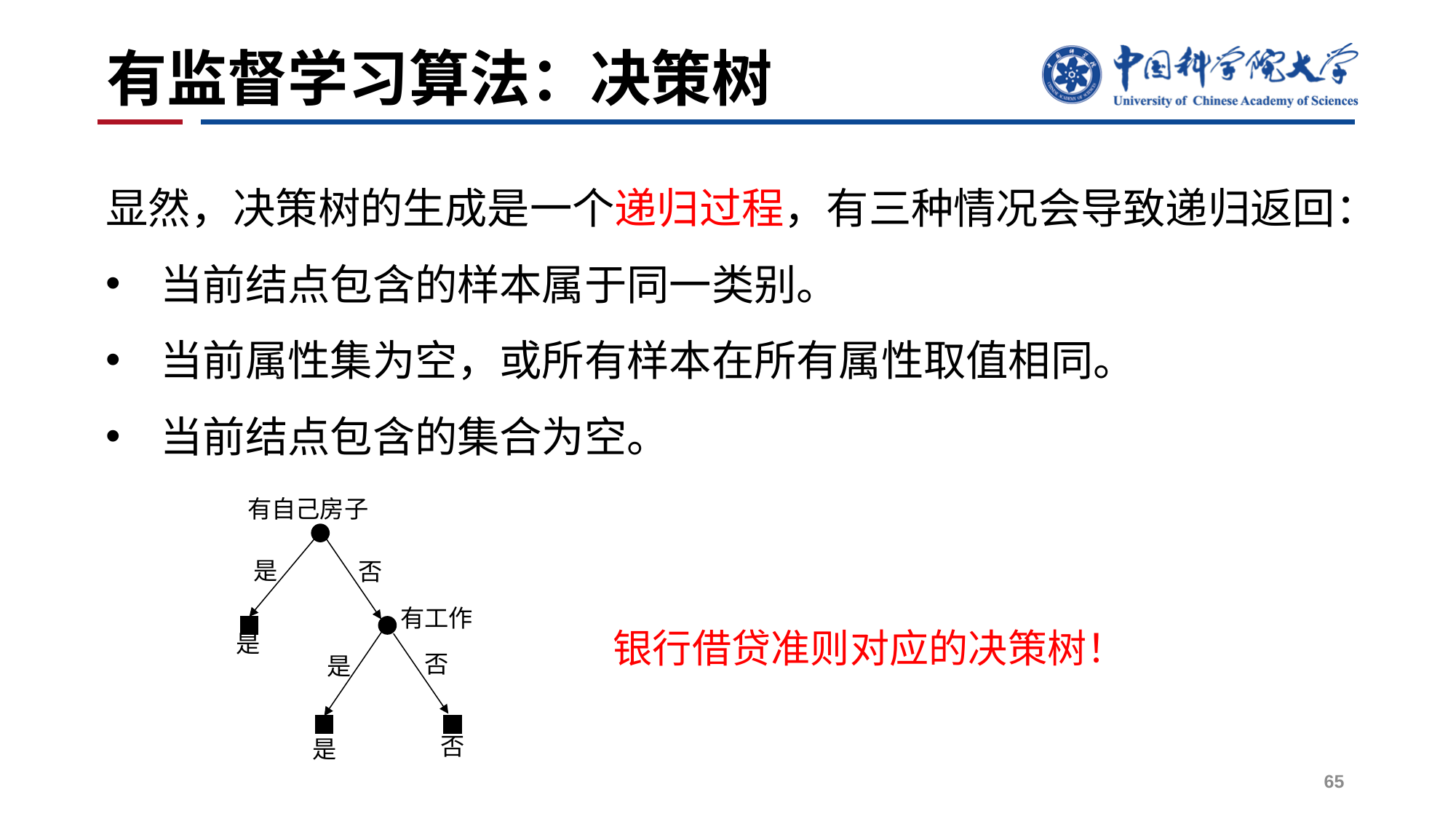

# 有监督学习算法：决策树
显然，决策树的生成是一个递归过程，有三种情况会导致递归返回：
当前结点包含的样本属于同一类别。
当前属性集为空，或所有样本在所有属性取值相同。
当前结点包含的集合为空。
有自己房子

是
否
有工作

是
否
是

否
是
银行借贷准则对应的决策树！
65